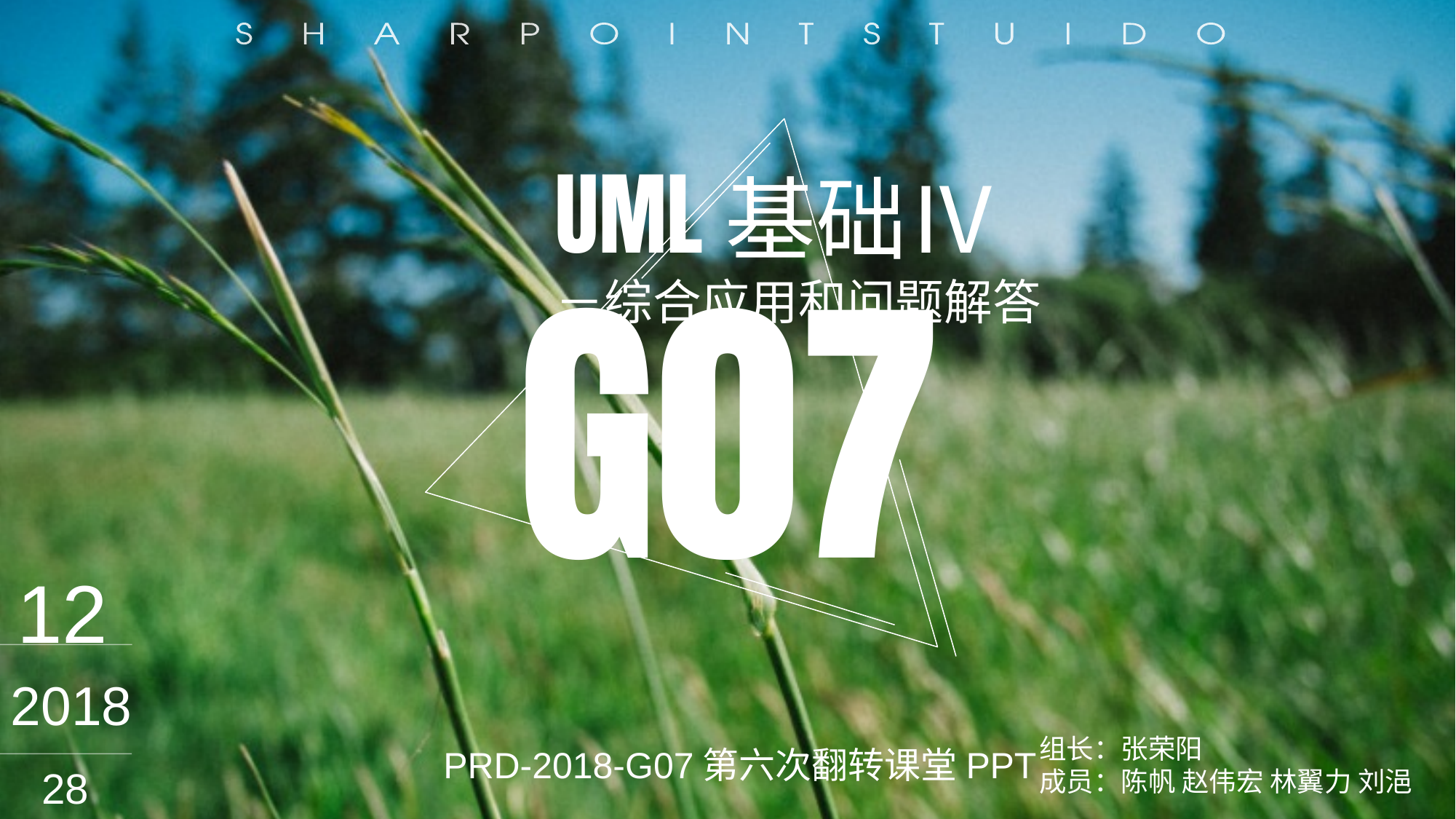

UML基础Ⅳ
－综合应用和问题解答
 G07
12
2018
组长：张荣阳
成员：陈帆 赵伟宏 林翼力 刘浥
PRD-2018-G07第六次翻转课堂PPT
28